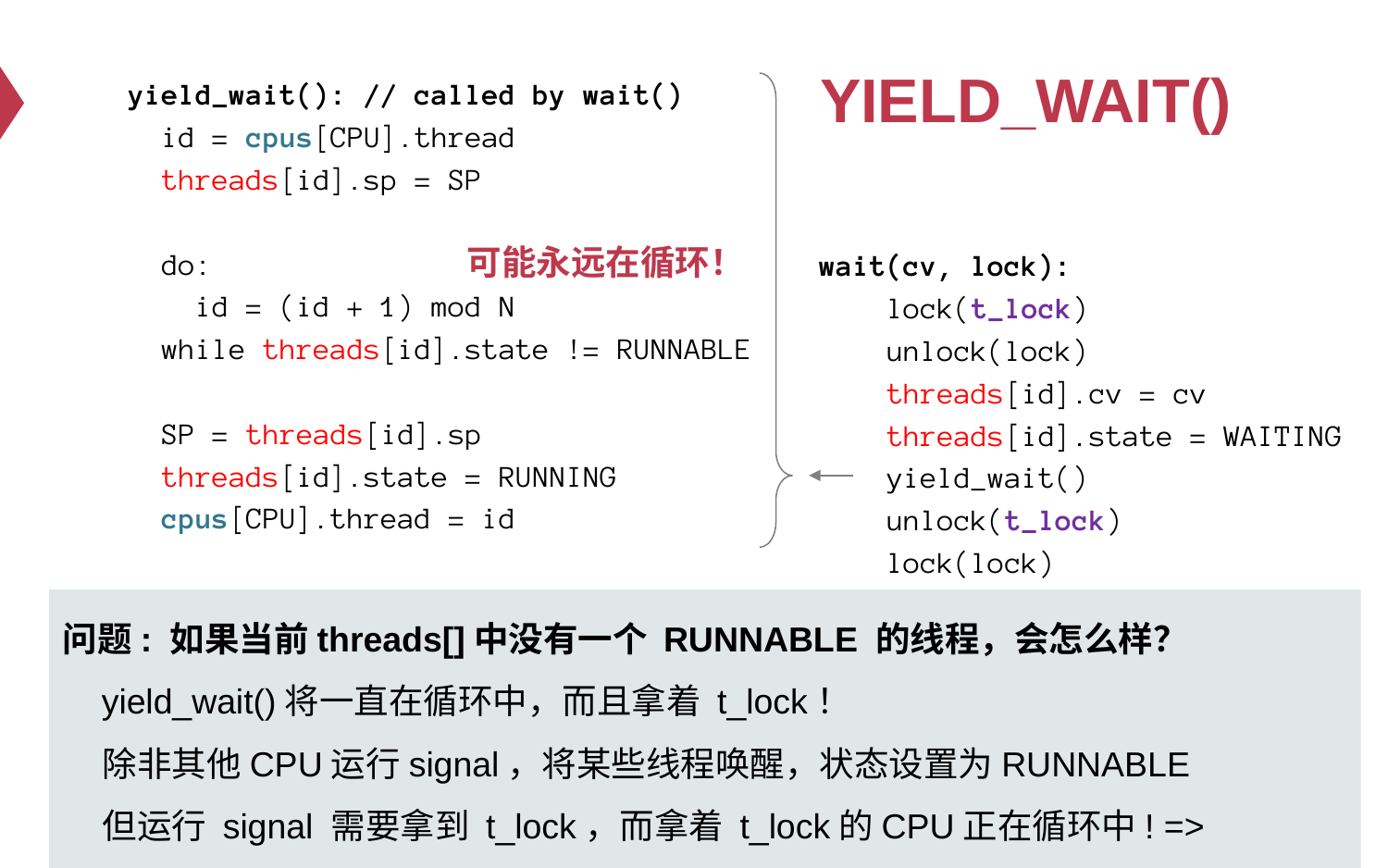

# YIELD_WAIT()
yield_wait(): // called by wait()
  id = cpus[CPU].thread
  threads[id].sp = SP

  do:
    id = (id + 1) mod N
  while threads[id].state != RUNNABLE

  SP = threads[id].sp
  threads[id].state = RUNNING
  cpus[CPU].thread = id

可能永远在循环！
wait(cv, lock):
    lock(t_lock)
    unlock(lock)
    threads[id].cv = cv
    threads[id].state = WAITING
    yield_wait()
    unlock(t_lock)
    lock(lock)
问题: 如果当前threads[]中没有一个 RUNNABLE 的线程，会怎么样？
    yield_wait()将一直在循环中，而且拿着 t_lock！
    除非其他CPU运行signal，将某些线程唤醒，状态设置为RUNNABLE
    但运行 signal 需要拿到 t_lock，而拿着 t_lock的CPU正在循环中! => deadlock!